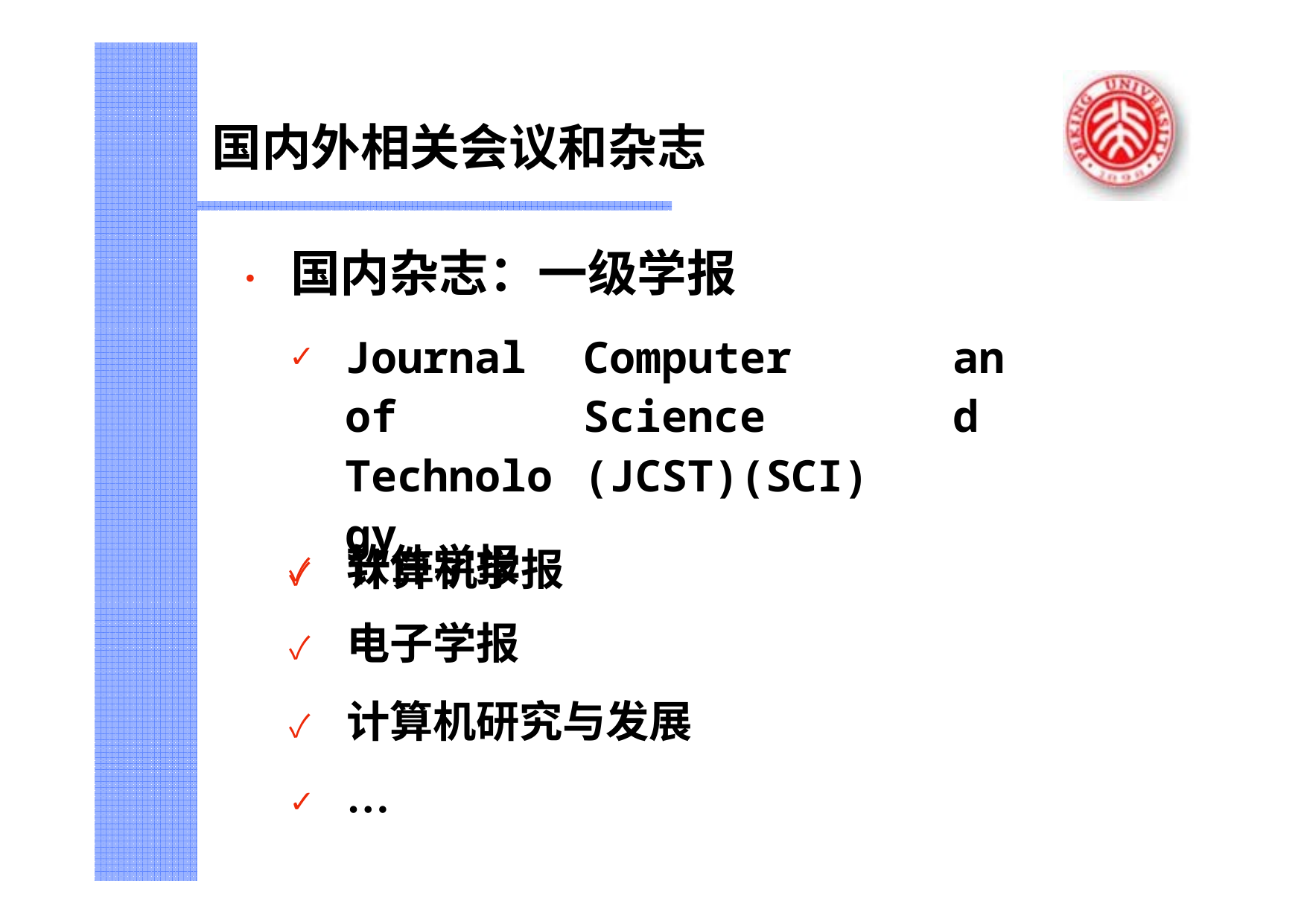

# 国内外相关会议和杂志
•	国内杂志：一级学报
| Journal of Technology | Computer Science (JCST)(SCI) | and |
| --- | --- | --- |
| ✓ 计算机学报 |  |  |
✓	软件学报
✓	电子学报
✓	计算机研究与发展
✓	…